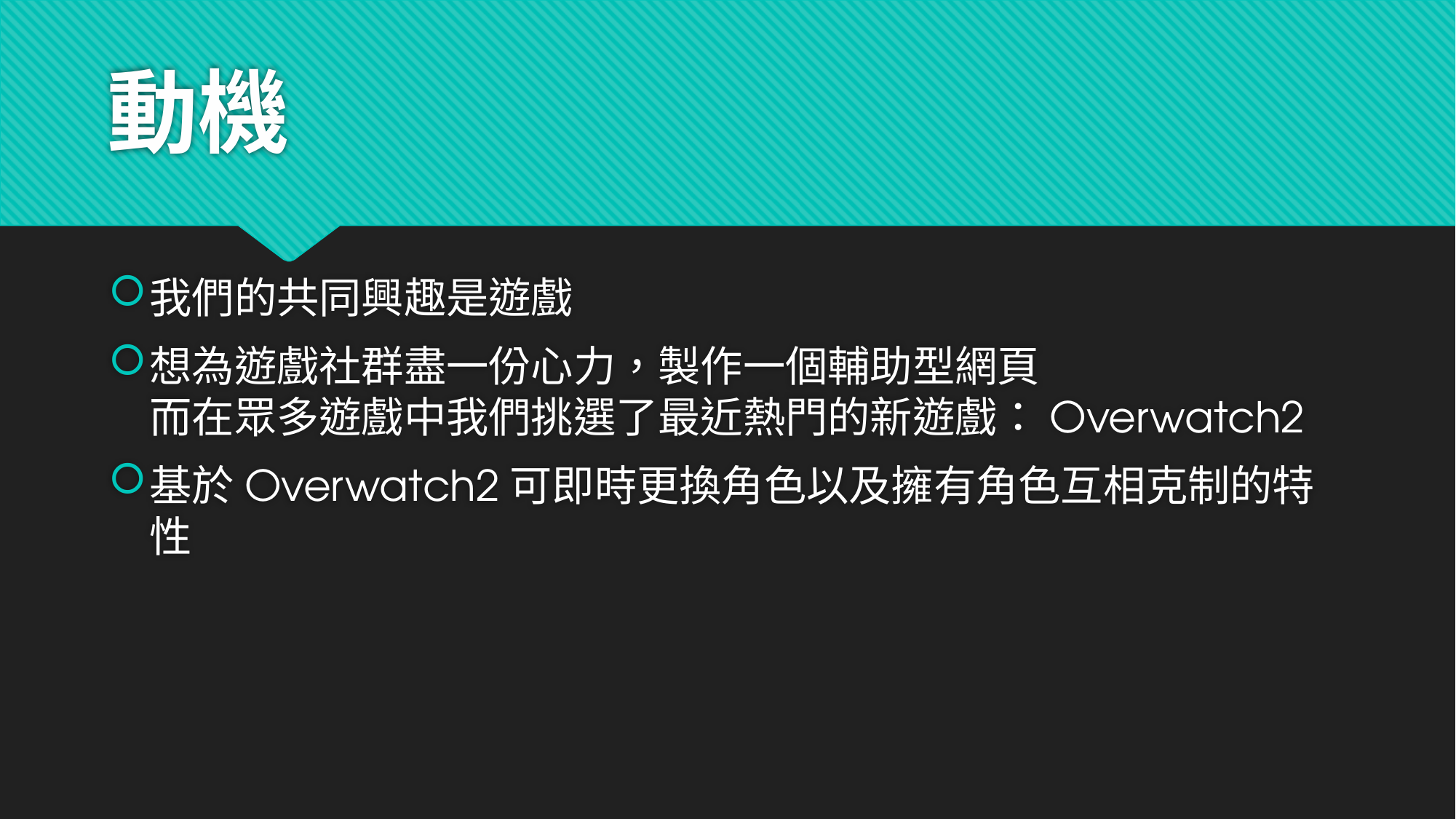

# 動機
我們的共同興趣是遊戲
想為遊戲社群盡一份心力，製作一個輔助型網頁
而在眾多遊戲中我們挑選了最近熱門的新遊戲：Overwatch2
基於Overwatch2可即時更換角色以及擁有角色互相克制的特性